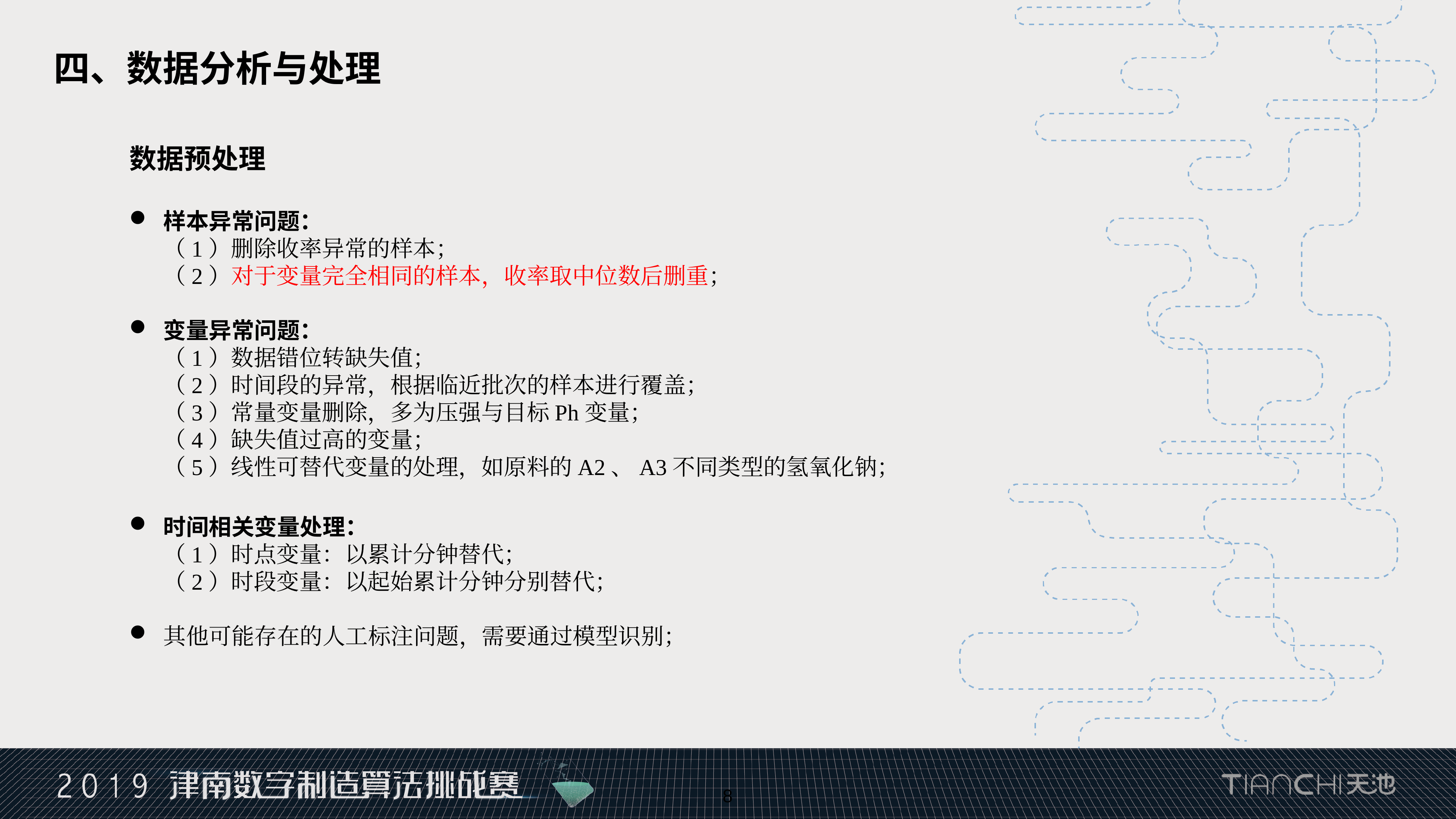

四、数据分析与处理
数据预处理

样本异常问题：
（1）删除收率异常的样本；
（2）对于变量完全相同的样本，收率取中位数后删重；

变量异常问题：
（1）数据错位转缺失值；
（2）时间段的异常，根据临近批次的样本进行覆盖；
（3）常量变量删除，多为压强与目标Ph变量；
（4）缺失值过高的变量；
（5）线性可替代变量的处理，如原料的A2、A3不同类型的氢氧化钠；
时间相关变量处理：
（1）时点变量：以累计分钟替代；
（2）时段变量：以起始累计分钟分别替代；
其他可能存在的人工标注问题，需要通过模型识别；
8